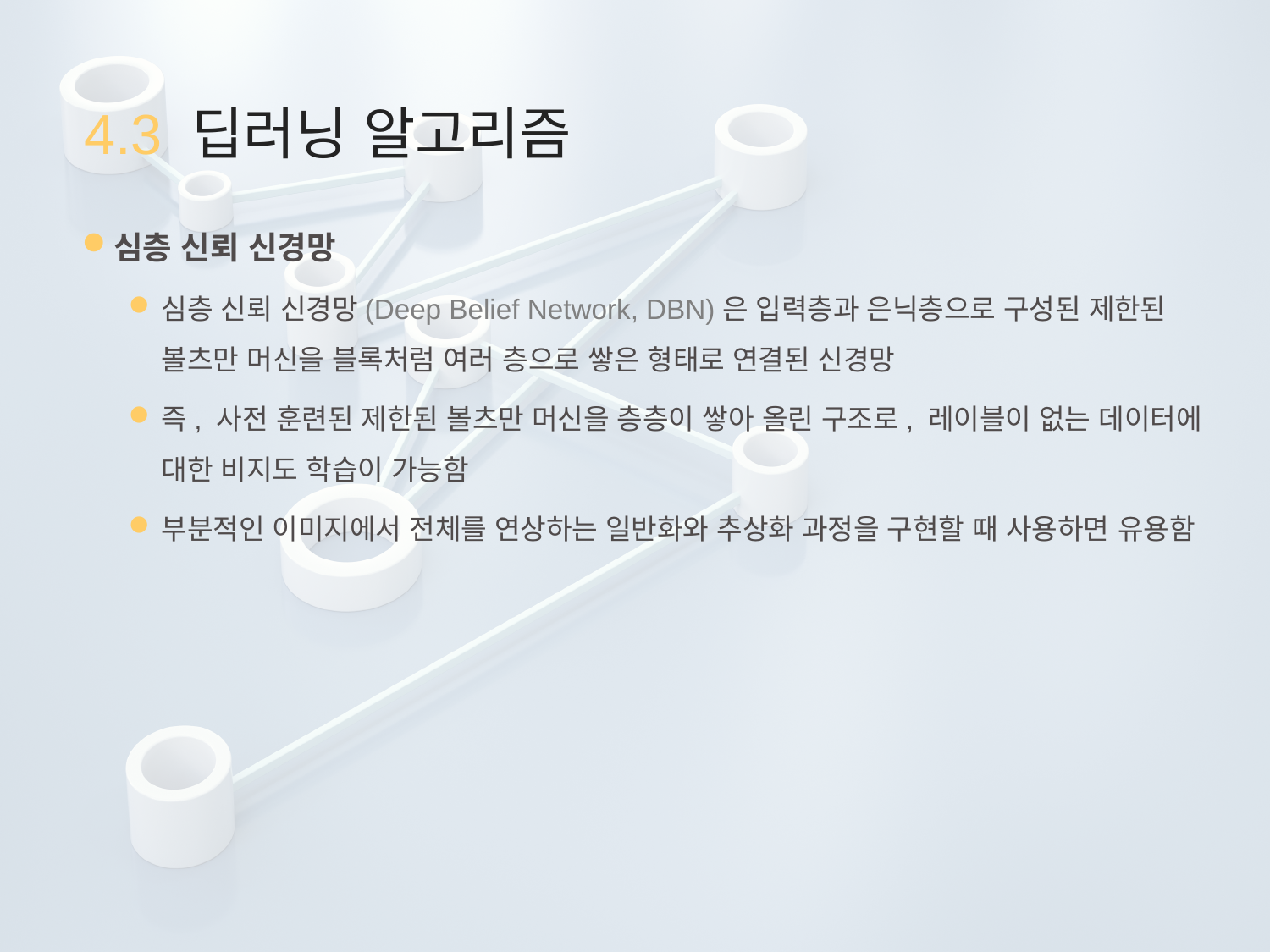

# 4.3 딥러닝 알고리즘
심층 신뢰 신경망
심층 신뢰 신경망(Deep Belief Network, DBN)은 입력층과 은닉층으로 구성된 제한된 볼츠만 머신을 블록처럼 여러 층으로 쌓은 형태로 연결된 신경망
즉, 사전 훈련된 제한된 볼츠만 머신을 층층이 쌓아 올린 구조로, 레이블이 없는 데이터에 대한 비지도 학습이 가능함
부분적인 이미지에서 전체를 연상하는 일반화와 추상화 과정을 구현할 때 사용하면 유용함